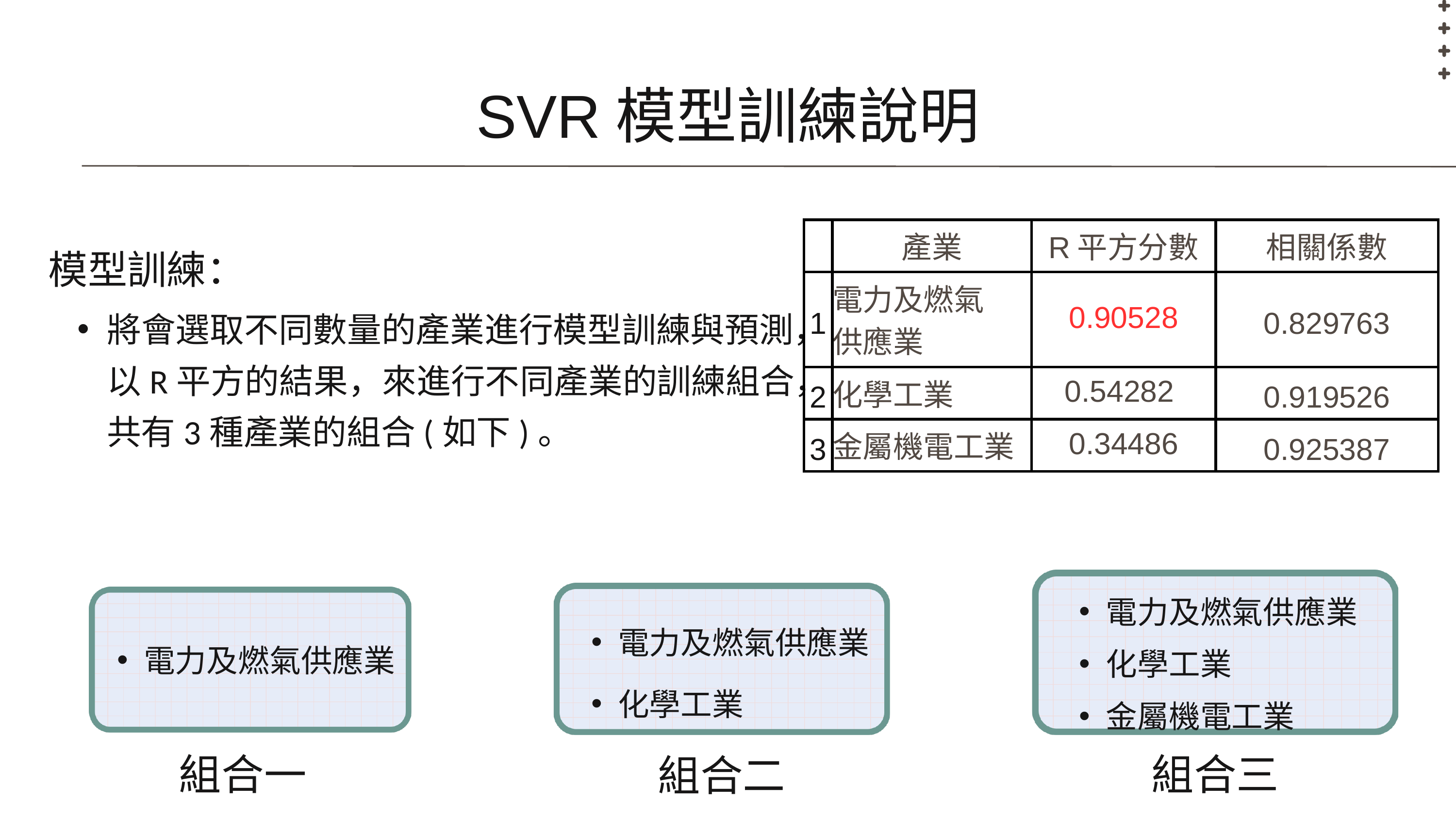

SVR模型訓練說明

|  | 產業 | R平方分數 | 相關係數 |
| --- | --- | --- | --- |
| 1 | 電力及燃氣 供應業 | 0.905﻿28 | 0.829763 |
| 2 | 化學工業 | 0.5428﻿2 | 0.919526 |
| 3 | 金屬機電工業 | 0.34﻿486 | 0.925387 |
模型訓練：

將會選取不同數量的產業進行模型訓練與預測，以R平方的結果，來進行不同產業的訓練組合，共有3種產業的組合(如下)。

電力及燃氣供應業
化學工業
金屬機電工業

組合三

電力及燃氣供應業
組合一
電力及燃氣供應業
化學工業
組合二